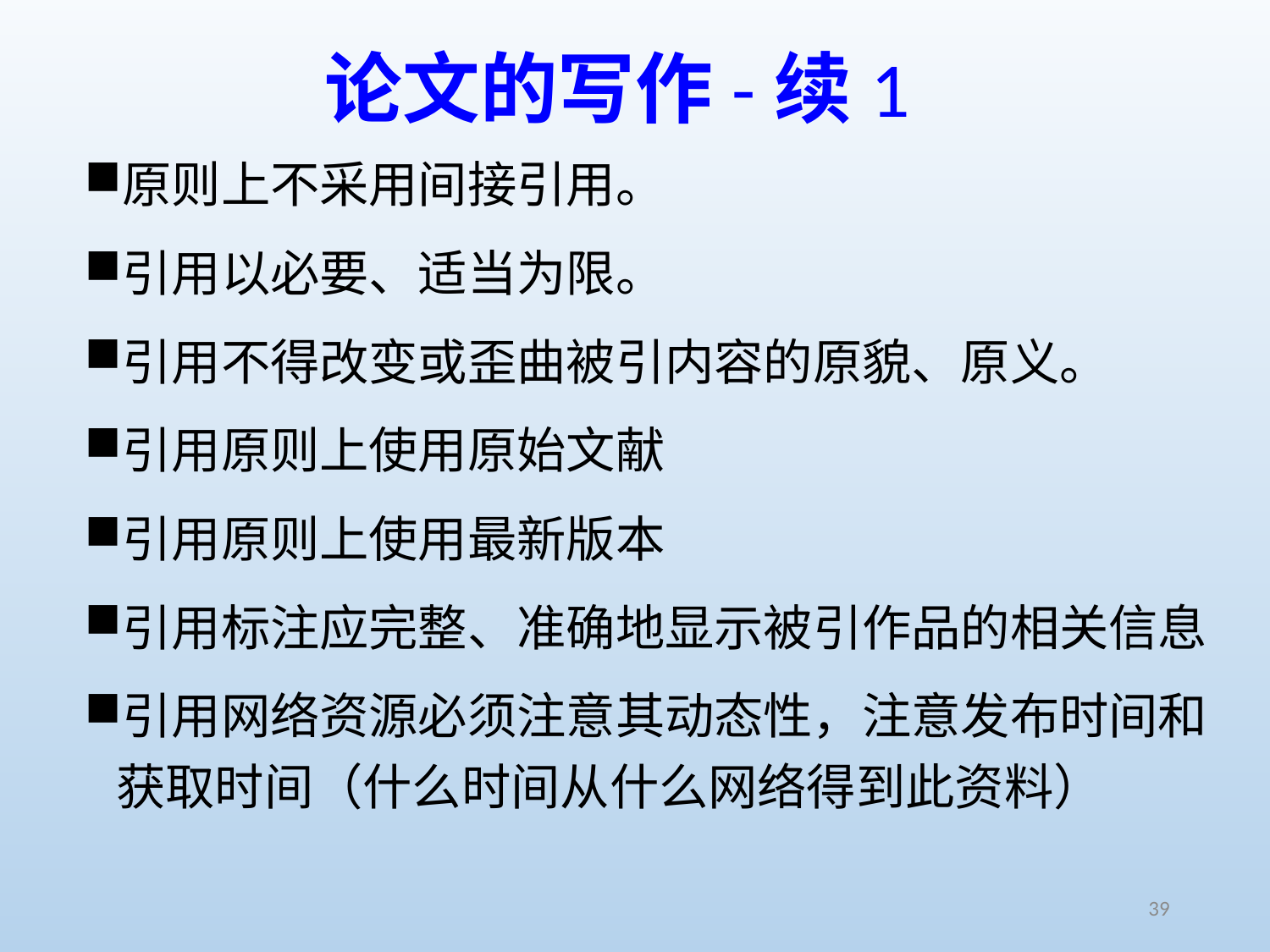

# 论文的写作-续1
原则上不采用间接引用。
引用以必要、适当为限。
引用不得改变或歪曲被引内容的原貌、原义。
引用原则上使用原始文献
引用原则上使用最新版本
引用标注应完整、准确地显示被引作品的相关信息
引用网络资源必须注意其动态性，注意发布时间和获取时间（什么时间从什么网络得到此资料）
39